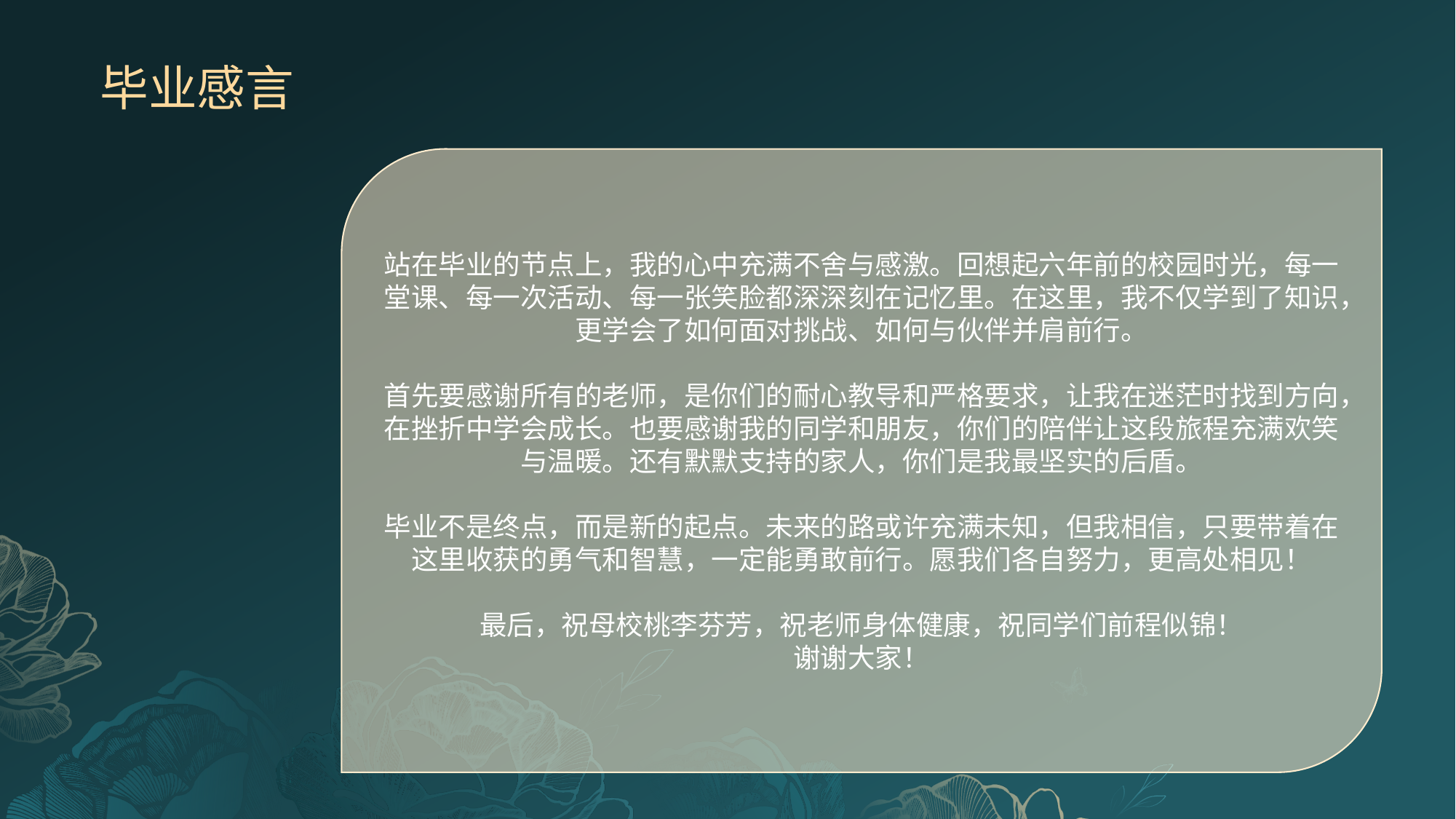

# 毕业感言
站在毕业的节点上，我的心中充满不舍与感激。回想起六年前的校园时光，每一堂课、每一次活动、每一张笑脸都深深刻在记忆里。在这里，我不仅学到了知识，更学会了如何面对挑战、如何与伙伴并肩前行。

首先要感谢所有的老师，是你们的耐心教导和严格要求，让我在迷茫时找到方向，在挫折中学会成长。也要感谢我的同学和朋友，你们的陪伴让这段旅程充满欢笑与温暖。还有默默支持的家人，你们是我最坚实的后盾。

毕业不是终点，而是新的起点。未来的路或许充满未知，但我相信，只要带着在这里收获的勇气和智慧，一定能勇敢前行。愿我们各自努力，更高处相见！

最后，祝母校桃李芬芳，祝老师身体健康，祝同学们前程似锦！
谢谢大家！